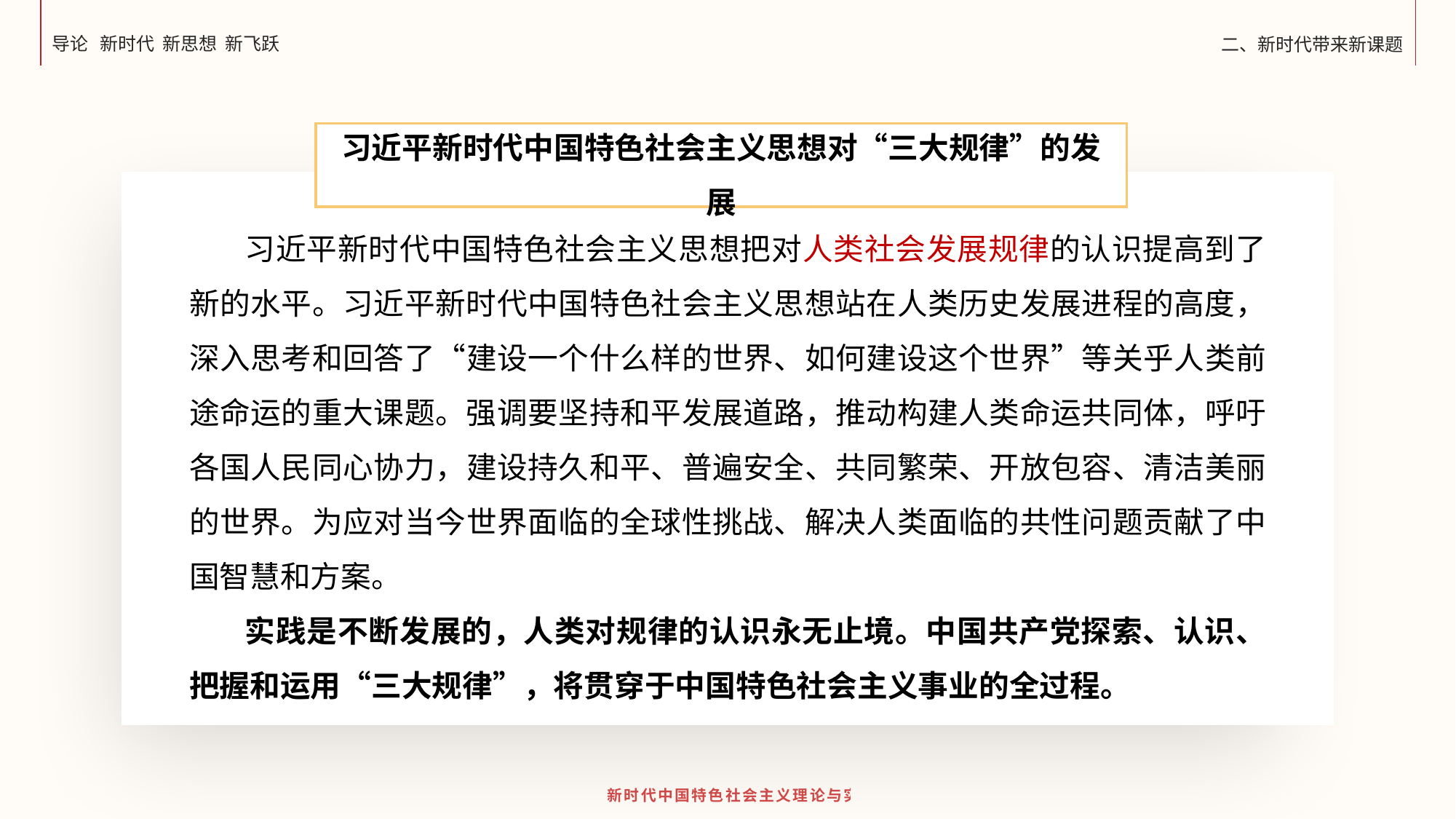

习近平新时代中国特色社会主义思想对“三大规律”的发展

习近平新时代中国特色社会主义思想把对人类社会发展规律的认识提高到了新的水平。习近平新时代中国特色社会主义思想站在人类历史发展进程的高度，深入思考和回答了“建设一个什么样的世界、如何建设这个世界”等关乎人类前途命运的重大课题。强调要坚持和平发展道路，推动构建人类命运共同体，呼吁各国人民同心协力，建设持久和平、普遍安全、共同繁荣、开放包容、清洁美丽的世界。为应对当今世界面临的全球性挑战、解决人类面临的共性问题贡献了中国智慧和方案。
实践是不断发展的，人类对规律的认识永无止境。中国共产党探索、认识、把握和运用“三大规律”，将贯穿于中国特色社会主义事业的全过程。